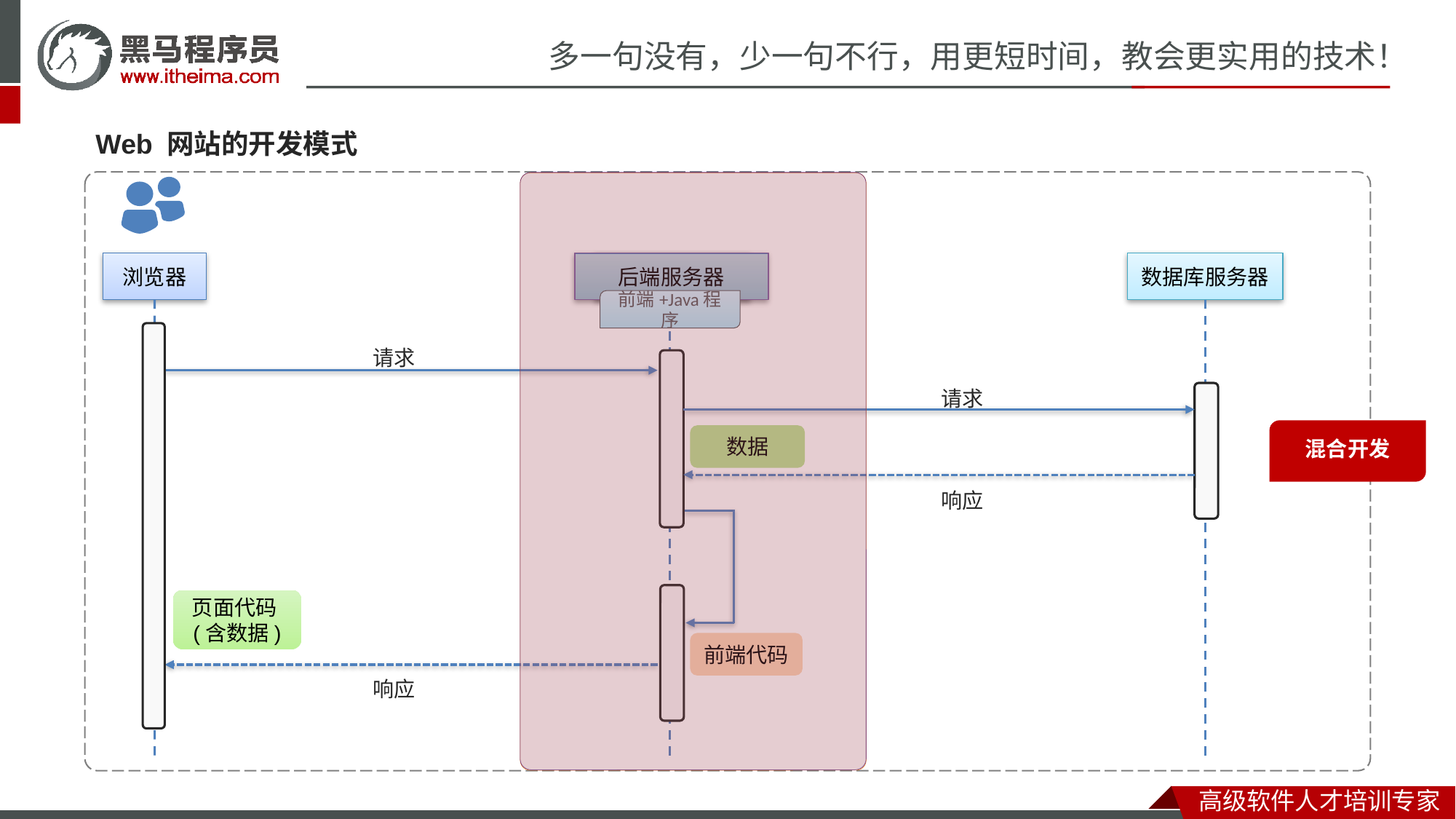

Web 网站的开发模式

前端服务器
后端服务器
数据库服务器
浏览器
前端+Java程序
前端程序

请求

请求

混合开发
数据
响应

页面代码(含数据)
前端代码
响应